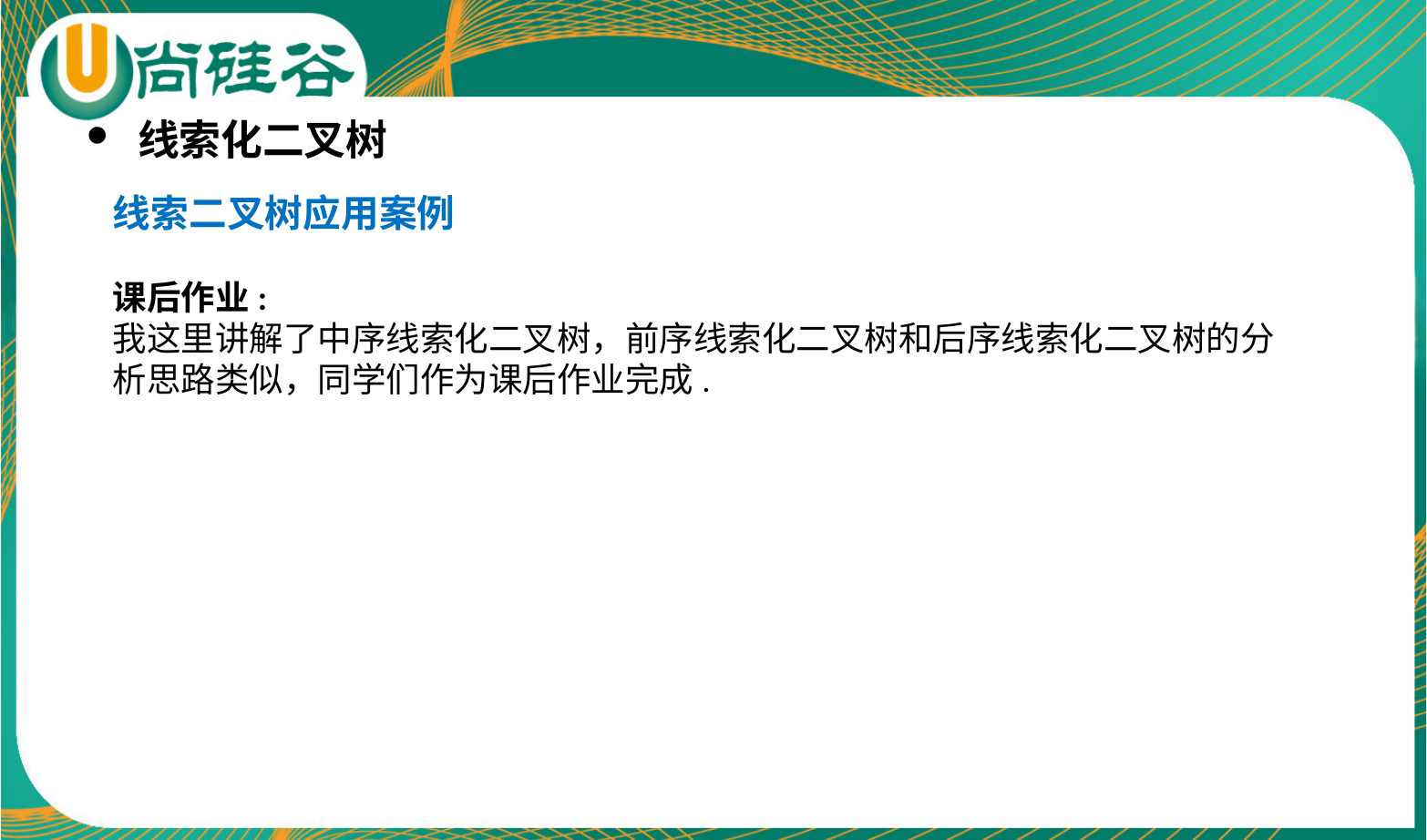

线索化二叉树
线索二叉树应用案例

课后作业:
我这里讲解了中序线索化二叉树，前序线索化二叉树和后序线索化二叉树的分析思路类似，同学们作为课后作业完成.